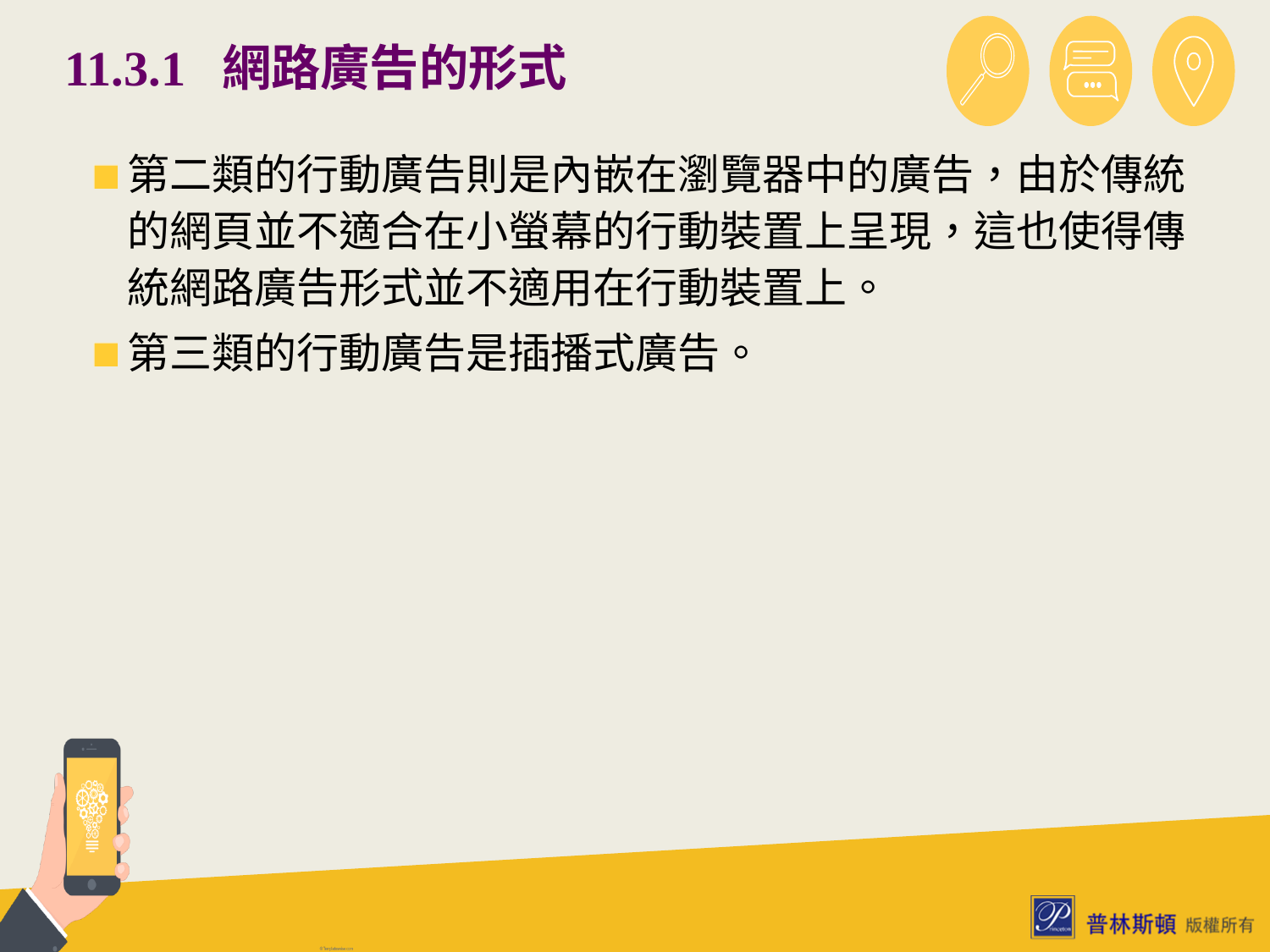

# 11.3.1  網路廣告的形式
第二類的行動廣告則是內嵌在瀏覽器中的廣告，由於傳統的網頁並不適合在小螢幕的行動裝置上呈現，這也使得傳統網路廣告形式並不適用在行動裝置上。
第三類的行動廣告是插播式廣告。